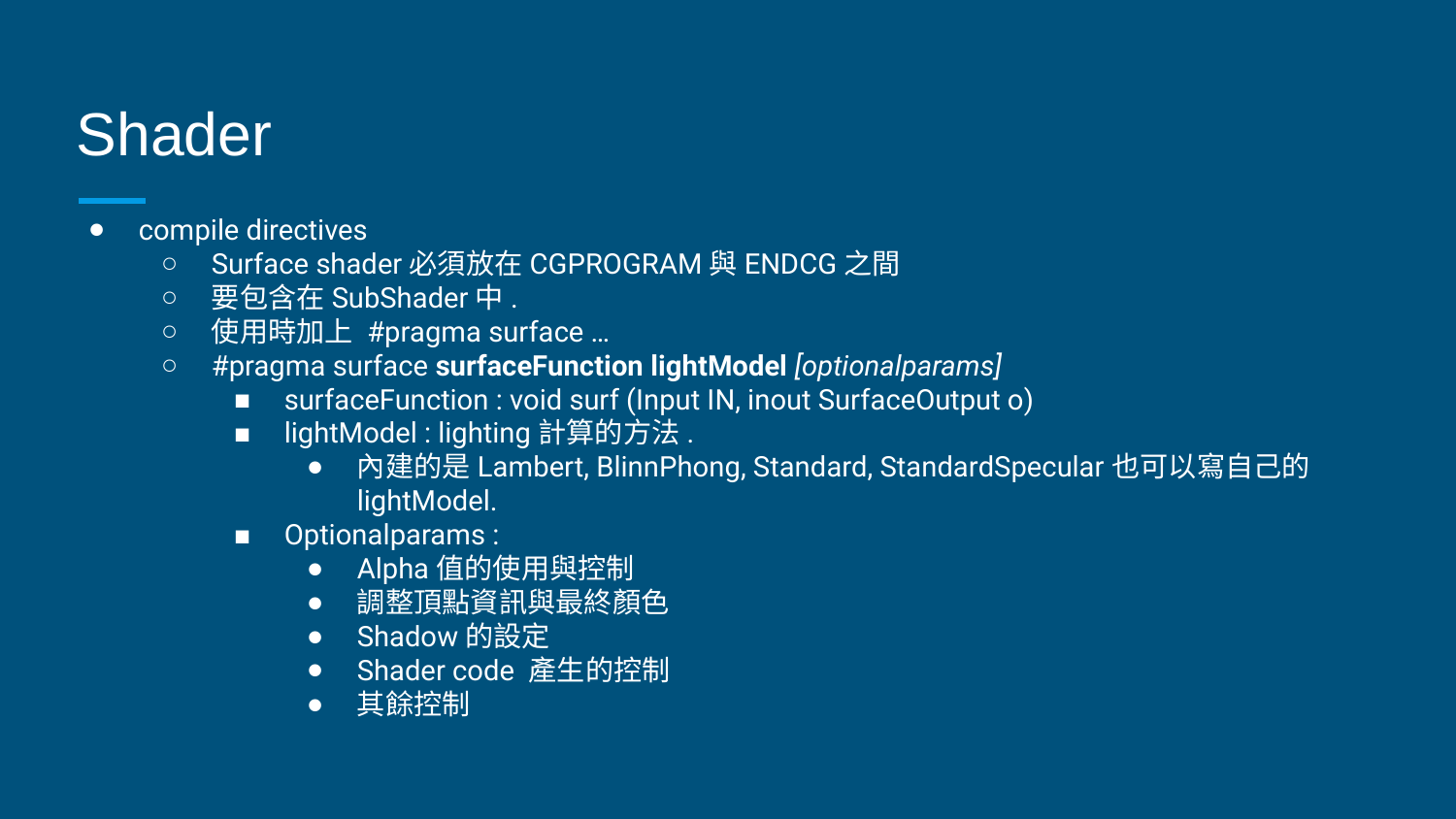

# Shader
compile directives
Surface shader必須放在CGPROGRAM與ENDCG之間
要包含在SubShader中.
使用時加上 #pragma surface …
#pragma surface surfaceFunction lightModel [optionalparams]
surfaceFunction : void surf (Input IN, inout SurfaceOutput o)
lightModel : lighting計算的方法.
內建的是Lambert, BlinnPhong, Standard, StandardSpecular也可以寫自己的lightModel.
Optionalparams :
Alpha值的使用與控制
調整頂點資訊與最終顏色
Shadow的設定
Shader code 產生的控制
其餘控制